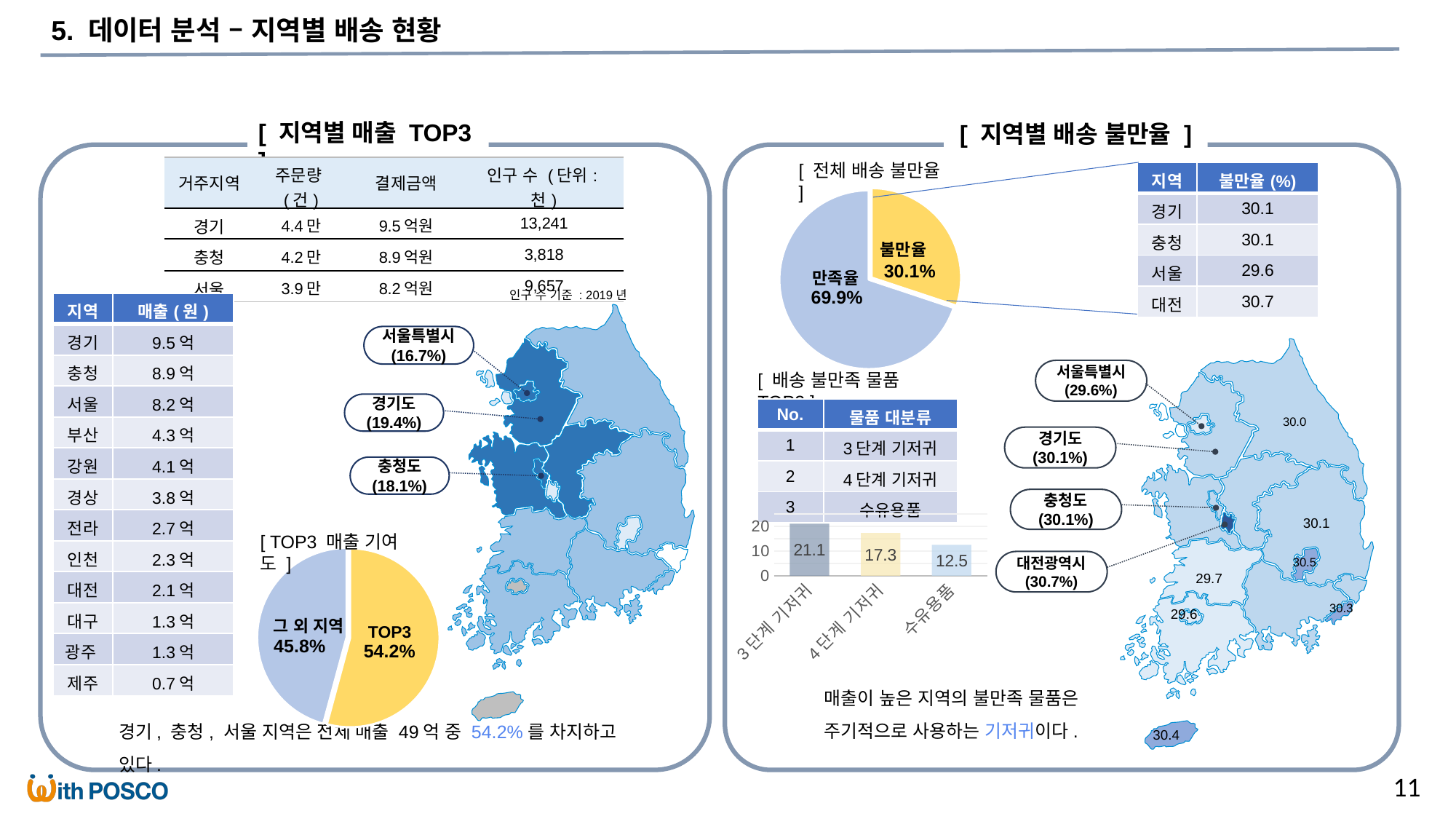

지역별 매
경기, 충청, 서울이 전체 매출의 54.2%를 차지하고 있으며, 해당 지역의 배송 불만족율은 30% 내외이다.
5. 데이터 분석 – 지역별 배송 현황

[ 지역별 매출 TOP3 ]
[ 지역별 배송 불만율 ]

[ 전체 배송 불만율 ]

### Chart

| Category | 판매 |
|---|---|
| 불만족 | 30.1 |
| 만족 | 69.9 |
불만율
30.1%
만족율
69.9%
| 거주지역 | 주문량(건) | 결제금액 | 인구 수 (단위:천) |
| --- | --- | --- | --- |
| 경기 | 4.4만 | 9.5억원 | 13,241 |
| 충청 | 4.2만 | 8.9억원 | 3,818 |
| 서울 | 3.9만 | 8.2억원 | 9,657 |
| 지역 | 불만율(%) |
| --- | --- |
| 경기 | 30.1 |
| 충청 | 30.1 |
| 서울 | 29.6 |
| 대전 | 30.7 |
인구 수 기준 : 2019년
| 지역 | 매출(원) |
| --- | --- |
| 경기 | 9.5억 |
| 충청 | 8.9억 |
| 서울 | 8.2억 |
| 부산 | 4.3억 |
| 강원 | 4.1억 |
| 경상 | 3.8억 |
| 전라 | 2.7억 |
| 인천 | 2.3억 |
| 대전 | 2.1억 |
| 대구 | 1.3억 |
| 광주 | 1.3억 |
| 제주 | 0.7억 |

서울특별시
(16.7%)

경기도
(19.4%)

충청도
(18.1%)

서울특별시 (29.6%)

30.0

경기도 (30.1%)

충청도 (30.1%)

30.1

30.5
대전광역시
(30.7%)

29.7

30.3
29.6

30.4
[ 배송 불만족 물품 TOP3 ]
| No. | 물품 대분류 |
| --- | --- |
| 1 | 3단계 기저귀 |
| 2 | 4단계 기저귀 |
| 3 | 수유용품 |

### Chart

| Category | 계열 1 |
|---|---|
| 3단계 기저귀 | 21.1 |
| 4단계 기저귀 | 17.3 |
| 수유용품 | 12.5 |
[ TOP3 매출 기여도 ]

### Chart

| Category | 판매 |
|---|---|
| top3 | 54.2 |
| 그 외 | 45.8 |
그 외 지역
TOP3
45.8%
54.2%
매출이 높은 지역의 불만족 물품은 주기적으로 사용하는 기저귀이다.
경기, 충청, 서울 지역은 전체 매출 49억 중 54.2%를 차지하고 있다.
11